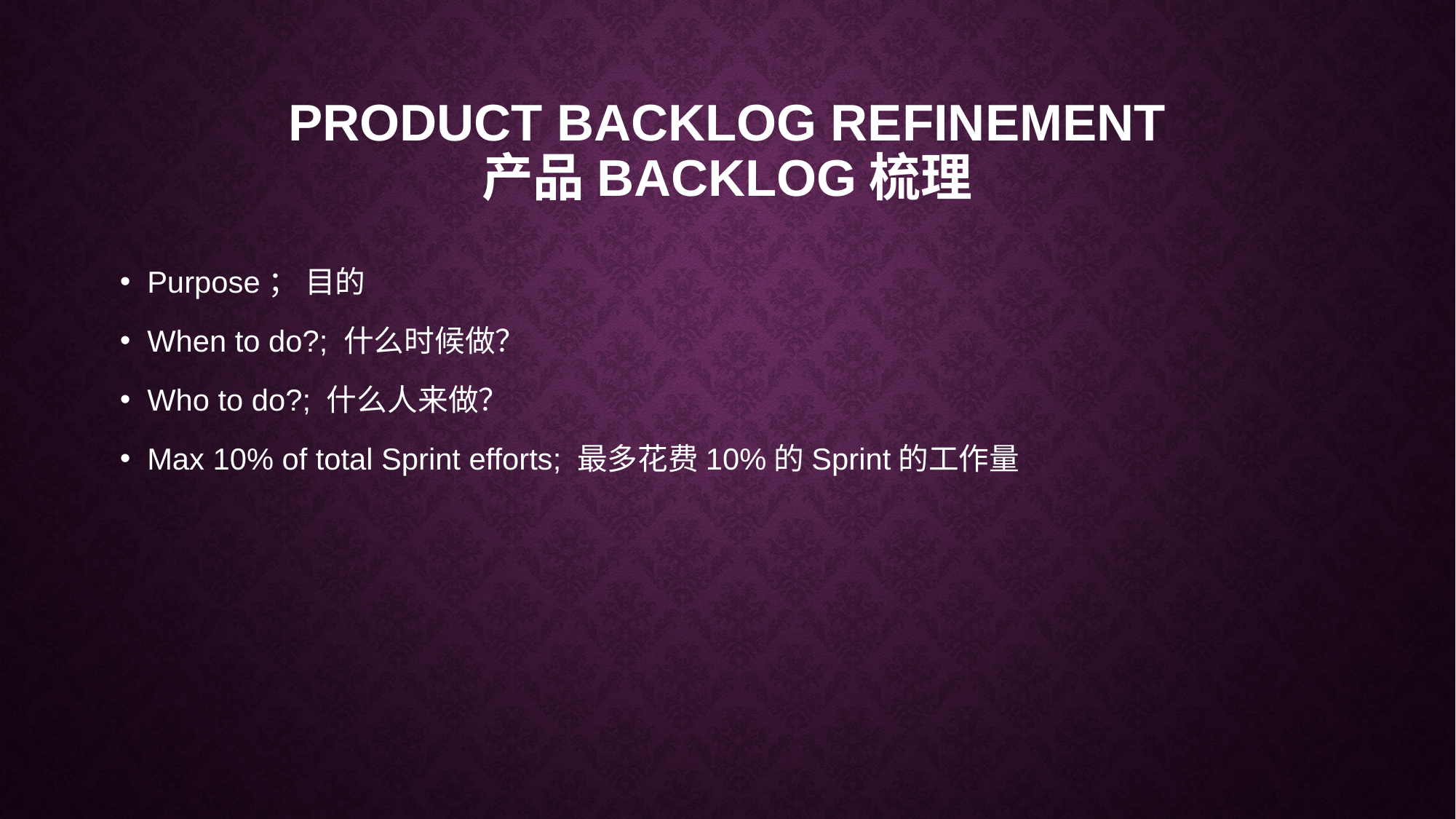

# Product backlog refinement 产品backlog梳理
Purpose； 目的
When to do?; 什么时候做？
Who to do?; 什么人来做？
Max 10% of total Sprint efforts; 最多花费10%的Sprint的工作量